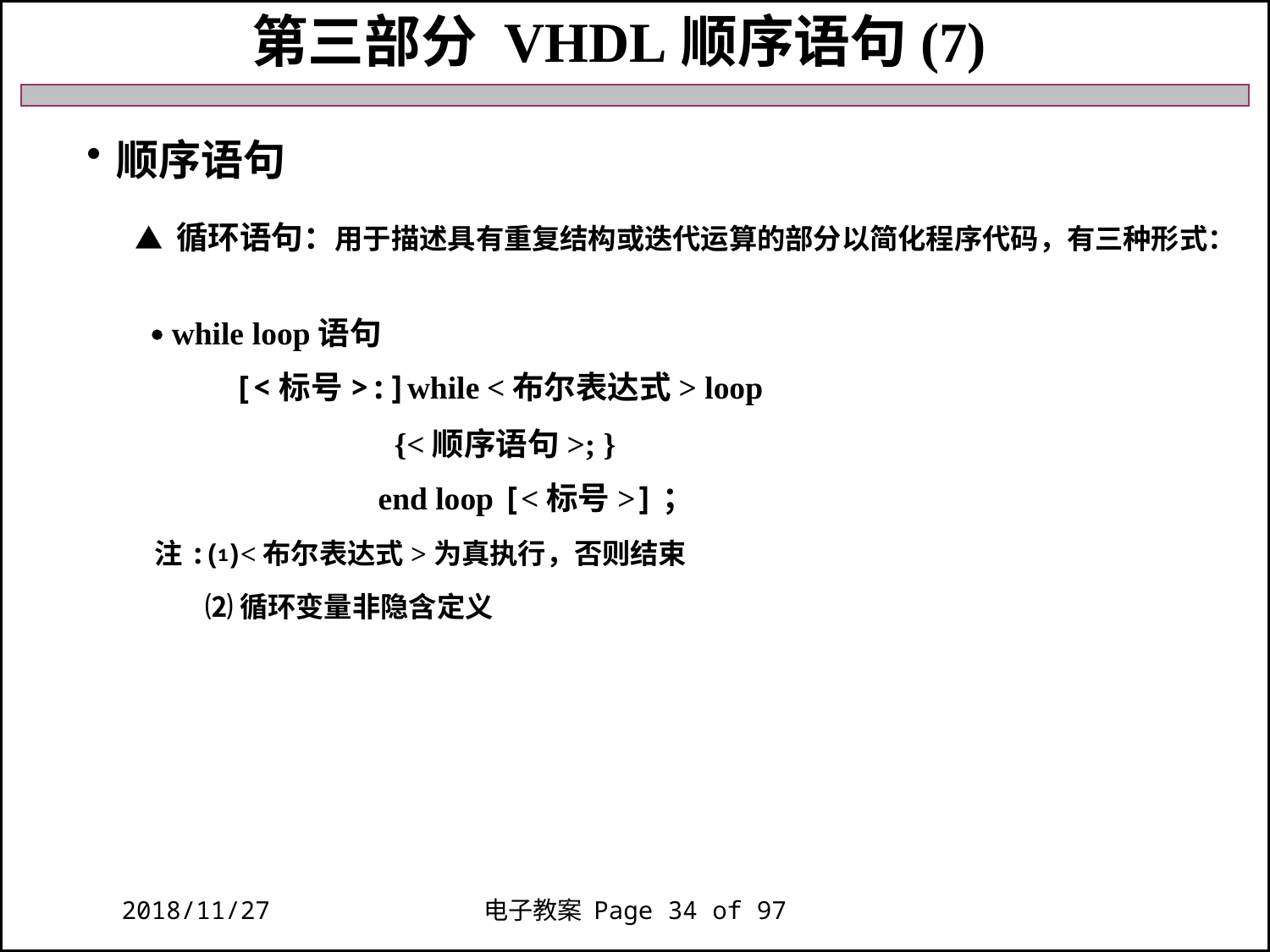

第三部分 VHDL顺序语句(7)

顺序语句
 ▲ 循环语句：用于描述具有重复结构或迭代运算的部分以简化程序代码，有三种形式：
   • while loop语句
             [<标号>:]while <布尔表达式> loop
                                 {<顺序语句>; }
                               end loop [<标号>]；
   注:⑴<布尔表达式>为真执行，否则结束
            ⑵循环变量非隐含定义

2018/11/27
电子教案 Page 34 of 97